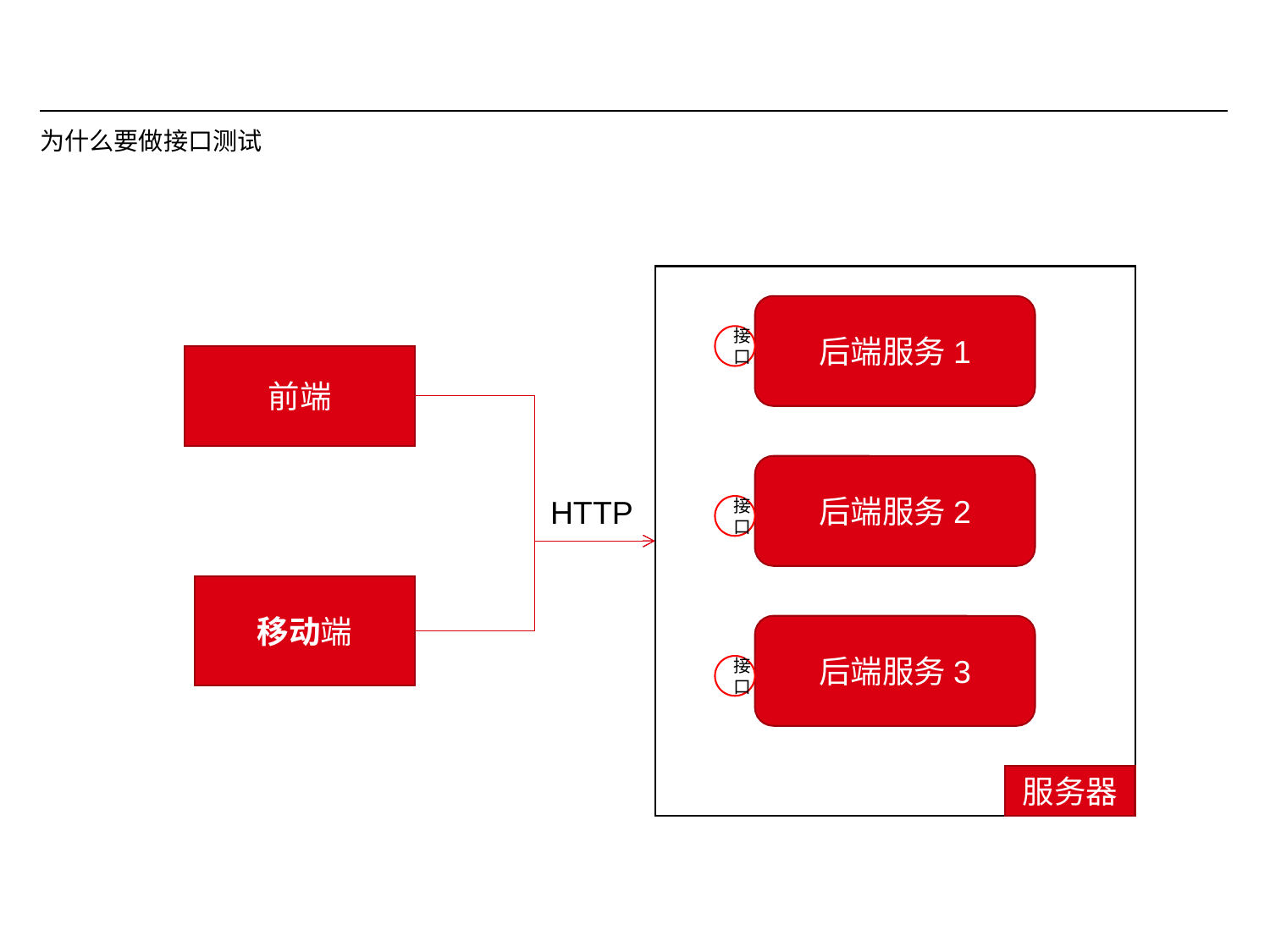

# 为什么要做接口测试

后端服务1
接口
前端
后端服务2
HTTP
接口
移动端
后端服务3
接口
服务器